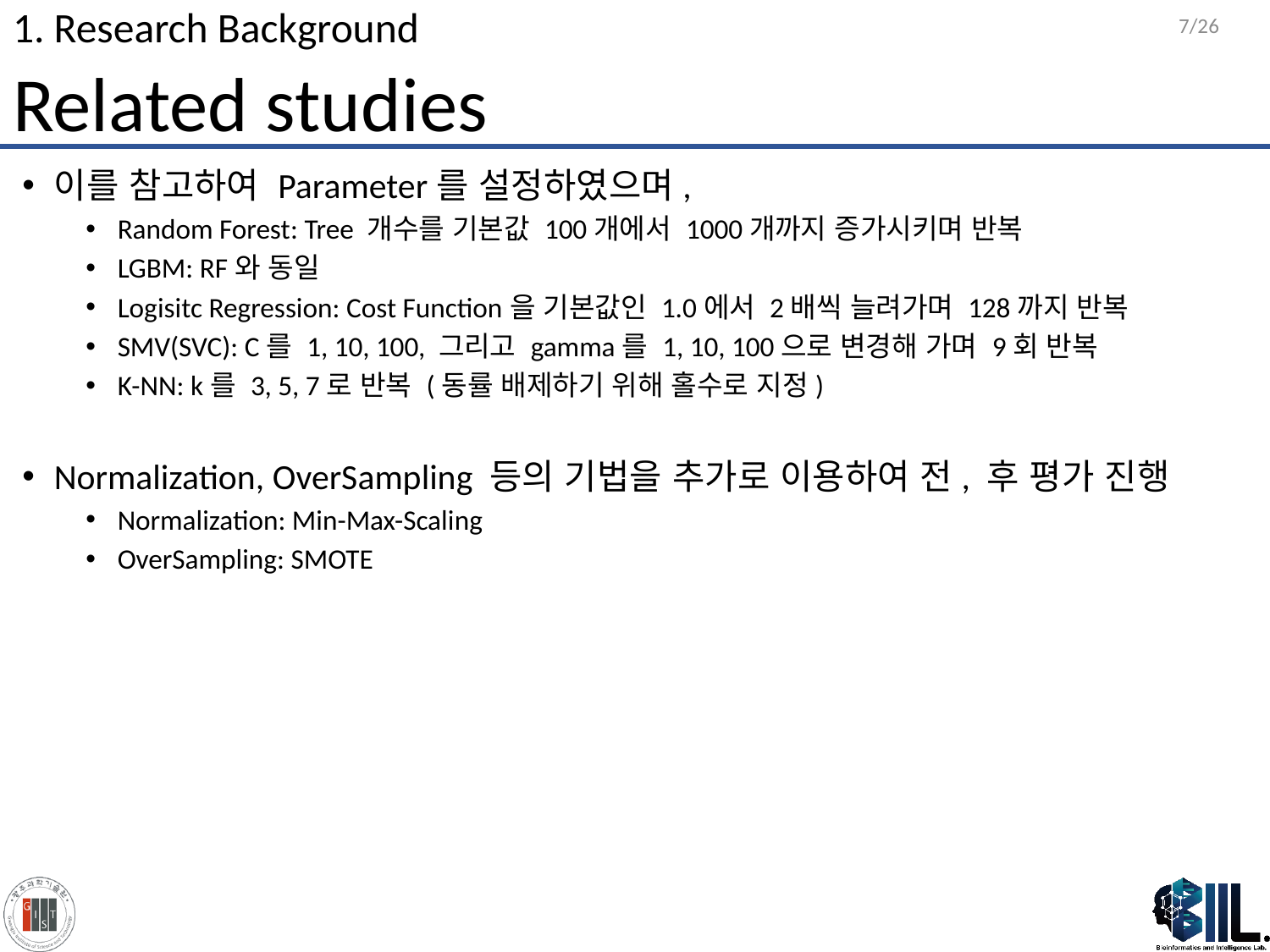

7/26
# 1. Research Background
Related studies
이를 참고하여 Parameter를 설정하였으며,
Random Forest: Tree 개수를 기본값 100개에서 1000개까지 증가시키며 반복
LGBM: RF와 동일
Logisitc Regression: Cost Function을 기본값인 1.0에서 2배씩 늘려가며 128까지 반복
SMV(SVC): C를 1, 10, 100, 그리고 gamma를 1, 10, 100으로 변경해 가며 9회 반복
K-NN: k를 3, 5, 7로 반복 (동률 배제하기 위해 홀수로 지정)

Normalization, OverSampling 등의 기법을 추가로 이용하여 전, 후 평가 진행
Normalization: Min-Max-Scaling
OverSampling: SMOTE